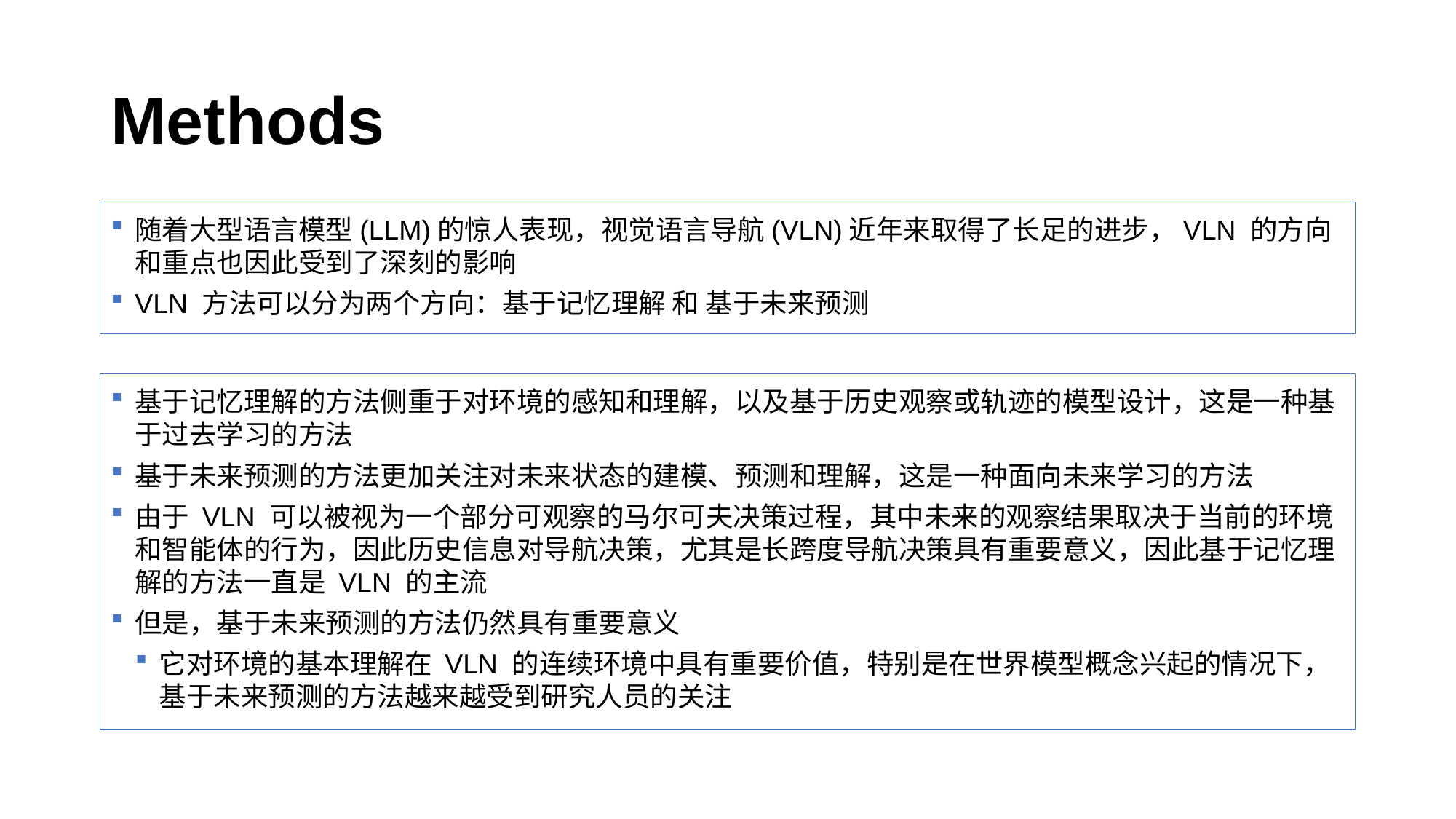

# Methods
随着大型语言模型(LLM)的惊人表现，视觉语言导航(VLN)近年来取得了长足的进步，VLN 的方向和重点也因此受到了深刻的影响
VLN 方法可以分为两个方向：基于记忆理解 和 基于未来预测
基于记忆理解的方法侧重于对环境的感知和理解，以及基于历史观察或轨迹的模型设计，这是一种基于过去学习的方法
基于未来预测的方法更加关注对未来状态的建模、预测和理解，这是一种面向未来学习的方法
由于 VLN 可以被视为一个部分可观察的马尔可夫决策过程，其中未来的观察结果取决于当前的环境和智能体的行为，因此历史信息对导航决策，尤其是长跨度导航决策具有重要意义，因此基于记忆理解的方法一直是 VLN 的主流
但是，基于未来预测的方法仍然具有重要意义
它对环境的基本理解在 VLN 的连续环境中具有重要价值，特别是在世界模型概念兴起的情况下，基于未来预测的方法越来越受到研究人员的关注